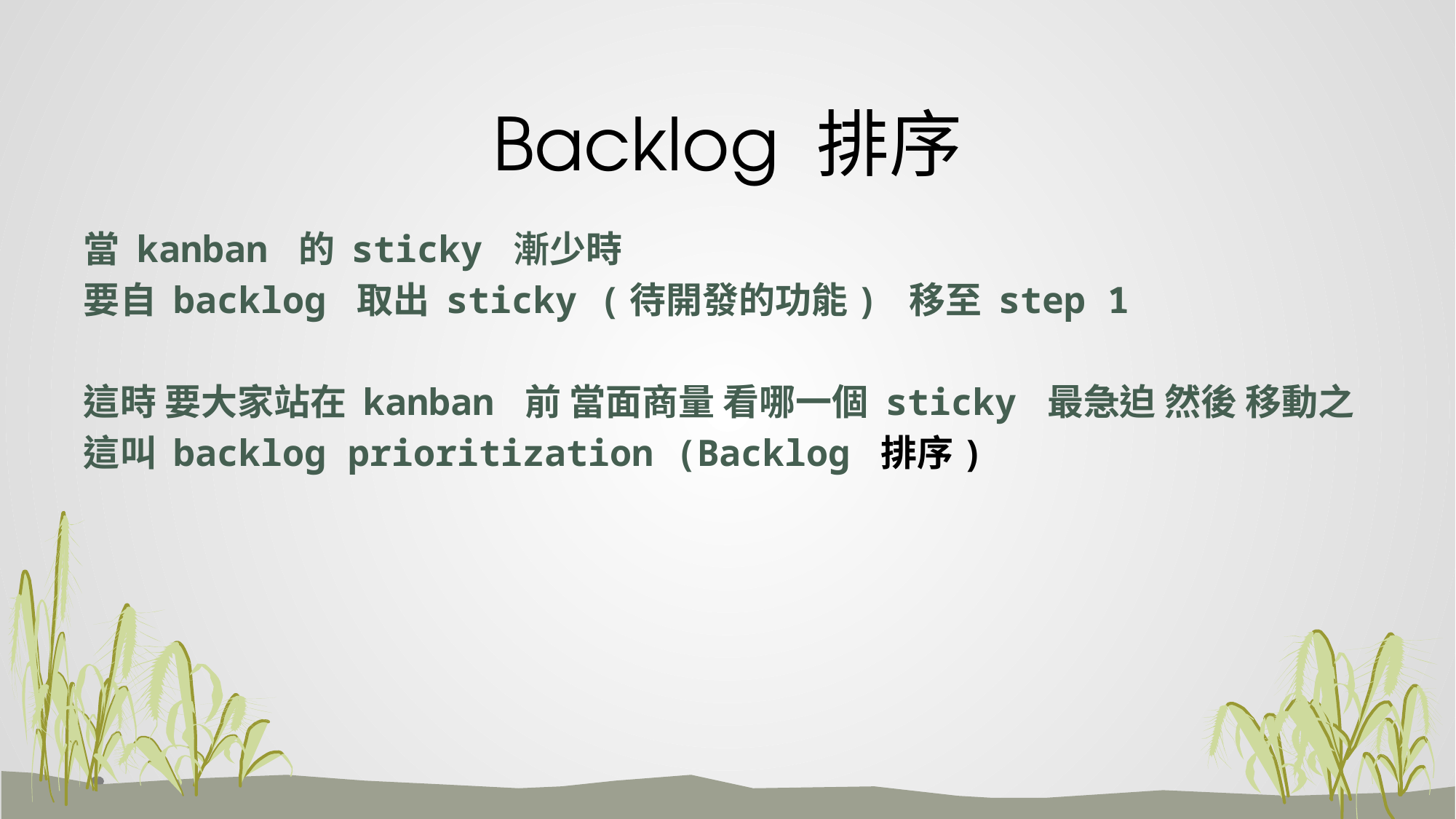

# Backlog 排序
當 kanban 的 sticky 漸少時
要自 backlog 取出 sticky (待開發的功能) 移至 step 1

這時 要大家站在 kanban 前 當面商量 看哪一個 sticky 最急迫 然後 移動之
這叫 backlog prioritization (Backlog 排序)